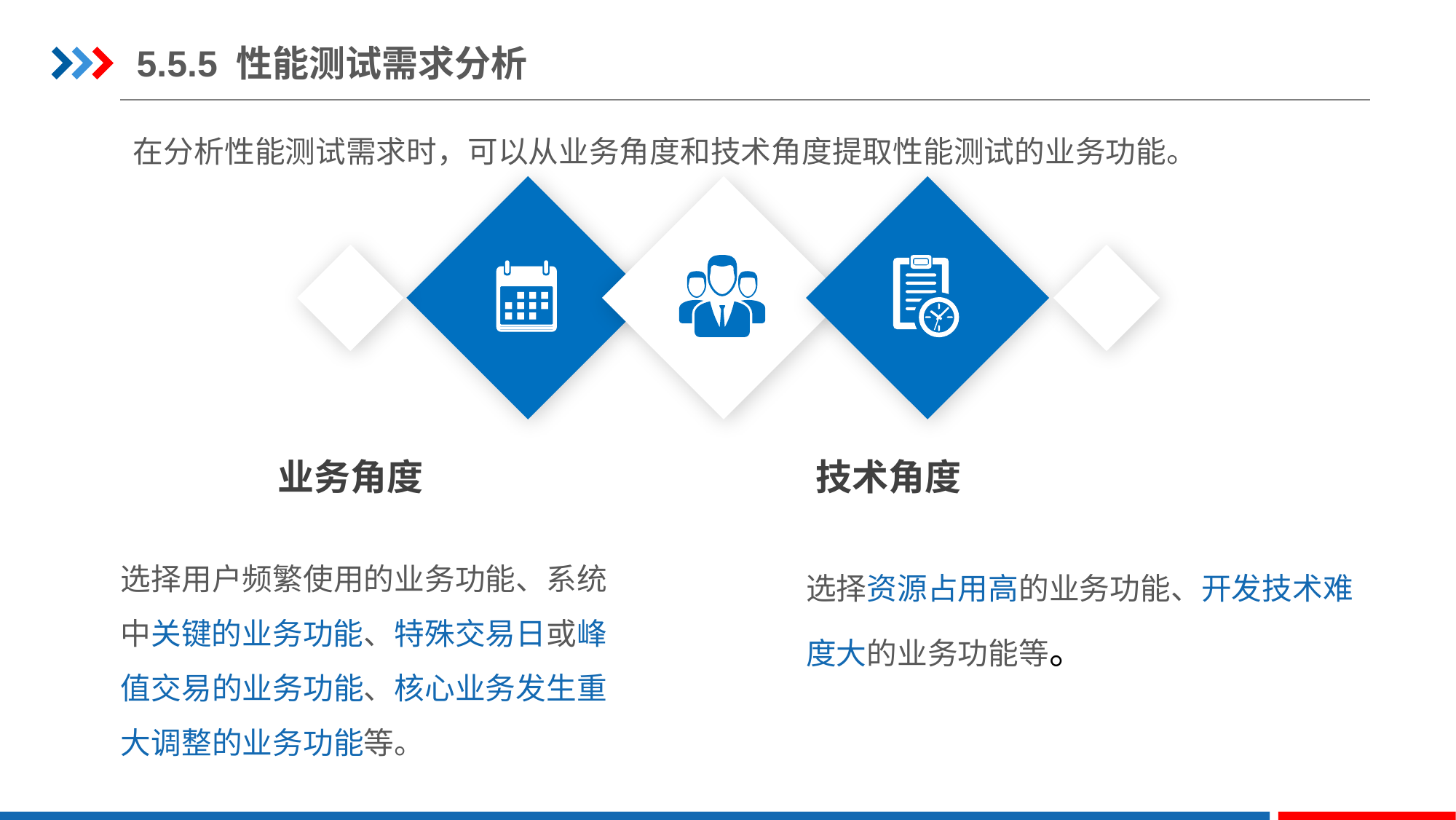

5.5.5 性能测试需求分析
在分析性能测试需求时，可以从业务角度和技术角度提取性能测试的业务功能。

业务角度
技术角度
选择用户频繁使用的业务功能、系统中关键的业务功能、特殊交易日或峰值交易的业务功能、核心业务发生重大调整的业务功能等。
选择资源占用高的业务功能、开发技术难度大的业务功能等。